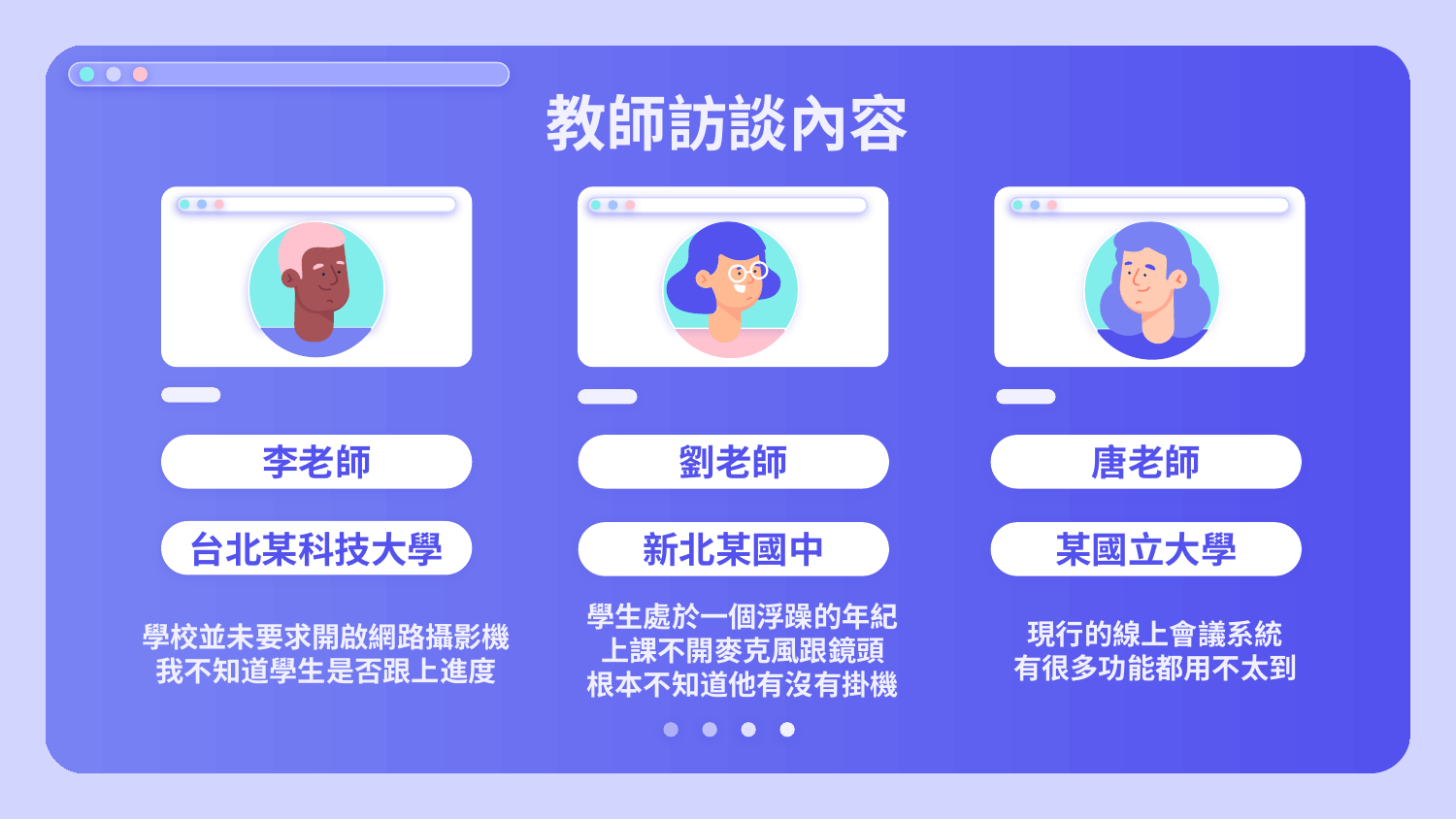

# 教師訪談內容

李老師
劉老師
唐老師

新北某國中
某國立大學
台北某科技大學
學生處於一個浮躁的年紀上課不開麥克風跟鏡頭
根本不知道他有沒有掛機
現行的線上會議系統
有很多功能都用不太到
學校並未要求開啟網路攝影機
我不知道學生是否跟上進度